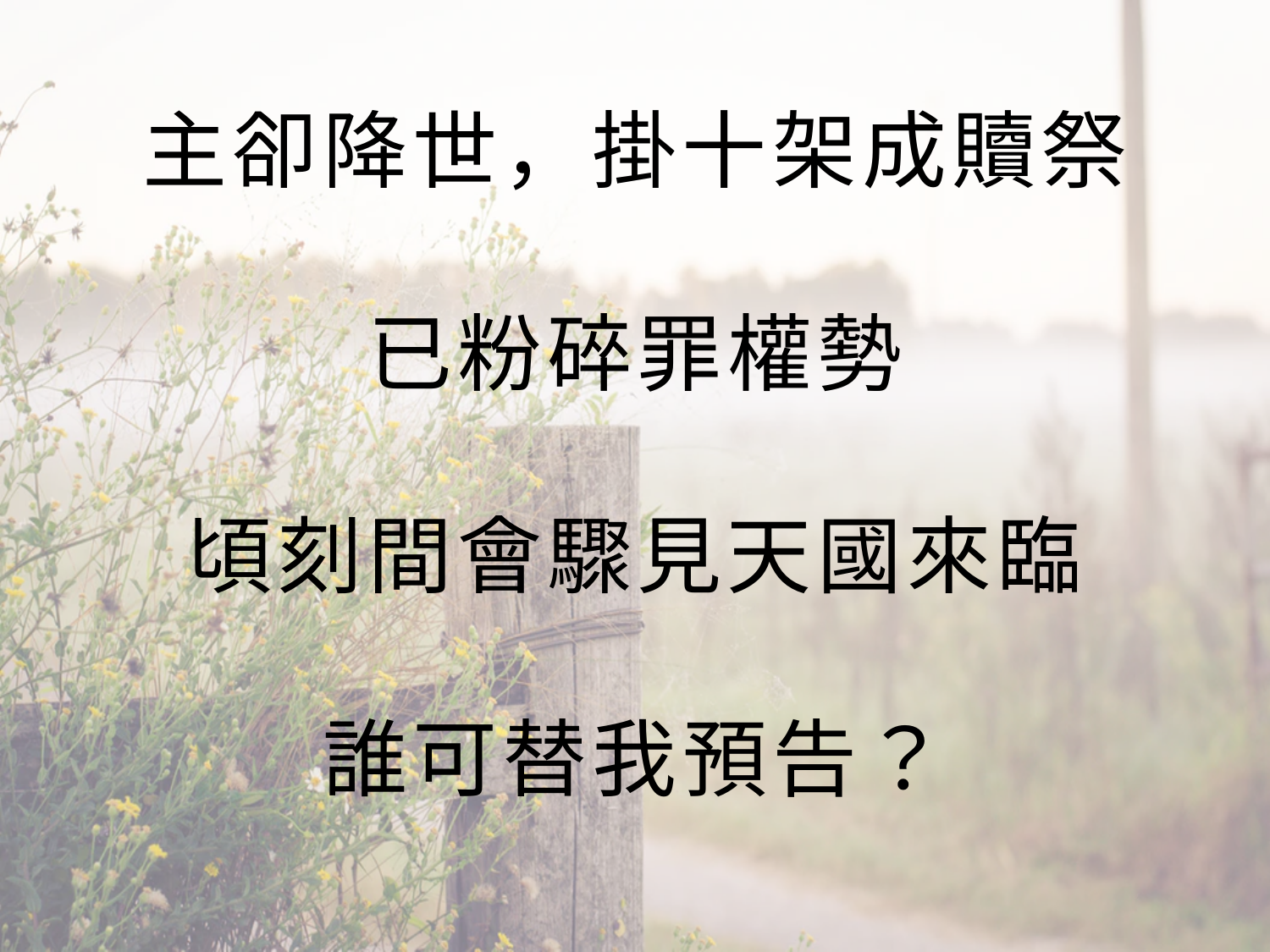

主卻降世，掛十架成贖祭
已粉碎罪權勢
頃刻間會驟見天國來臨
誰可替我預告？